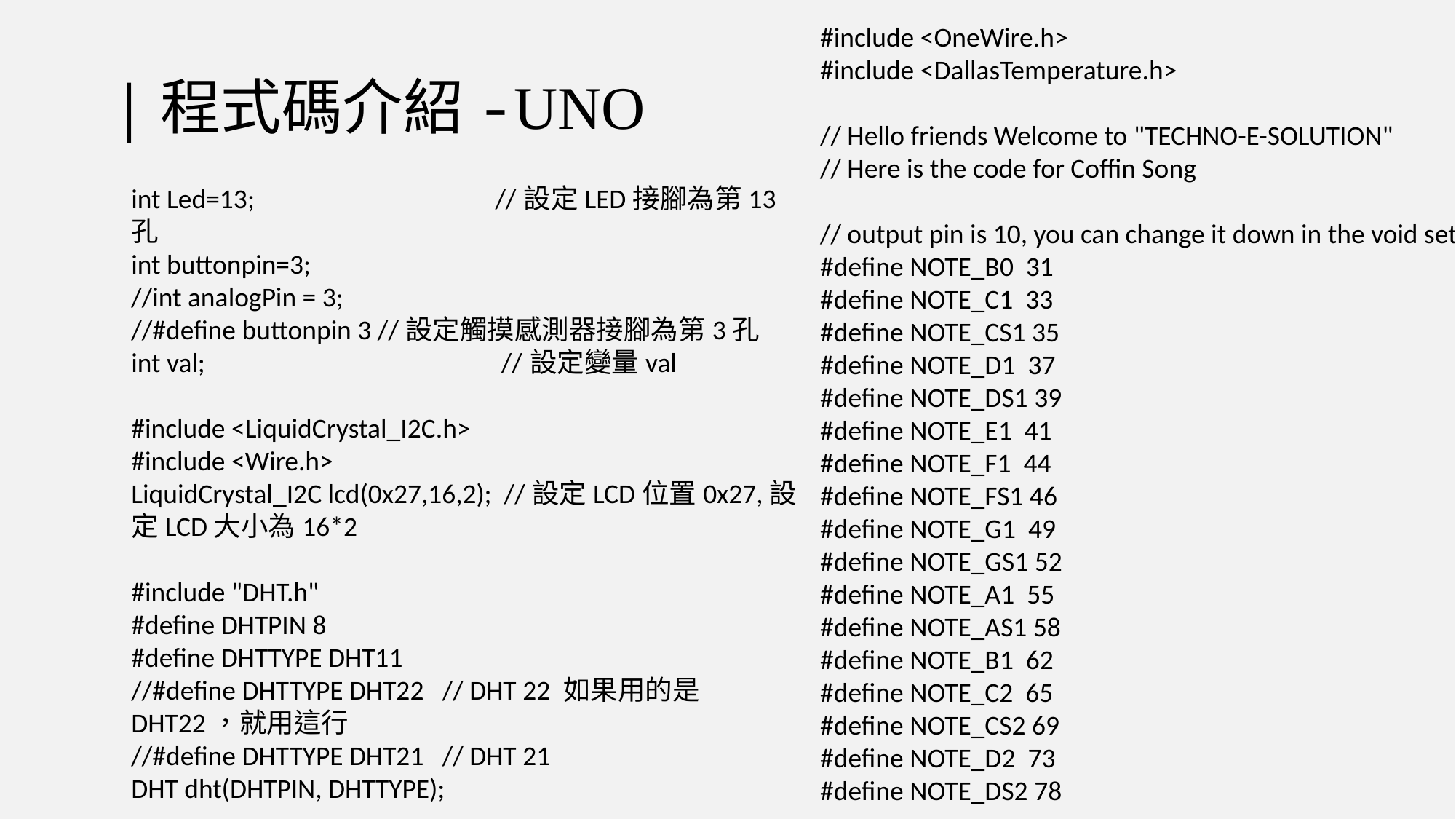

#include <OneWire.h>
#include <DallasTemperature.h>

// Hello friends Welcome to "TECHNO-E-SOLUTION"
// Here is the code for Coffin Song

// output pin is 10, you can change it down in the void setup.
#define NOTE_B0  31
#define NOTE_C1  33
#define NOTE_CS1 35
#define NOTE_D1  37
#define NOTE_DS1 39
#define NOTE_E1  41
#define NOTE_F1  44
#define NOTE_FS1 46
#define NOTE_G1  49
#define NOTE_GS1 52
#define NOTE_A1  55
#define NOTE_AS1 58
#define NOTE_B1  62
#define NOTE_C2  65
#define NOTE_CS2 69
#define NOTE_D2  73
#define NOTE_DS2 78
# |程式碼介紹-UNO
int Led=13;                                       //設定LED接腳為第13孔
int buttonpin=3;
//int analogPin = 3;
//#define buttonpin 3 //設定觸摸感測器接腳為第3孔
int val;                                                //設定變量val

#include <LiquidCrystal_I2C.h>
#include <Wire.h>
LiquidCrystal_I2C lcd(0x27,16,2);  //設定LCD位置0x27,設定LCD大小為16*2

#include "DHT.h"
#define DHTPIN 8
#define DHTTYPE DHT11
//#define DHTTYPE DHT22   // DHT 22 如果用的是DHT22，就用這行
//#define DHTTYPE DHT21   // DHT 21
DHT dht(DHTPIN, DHTTYPE);